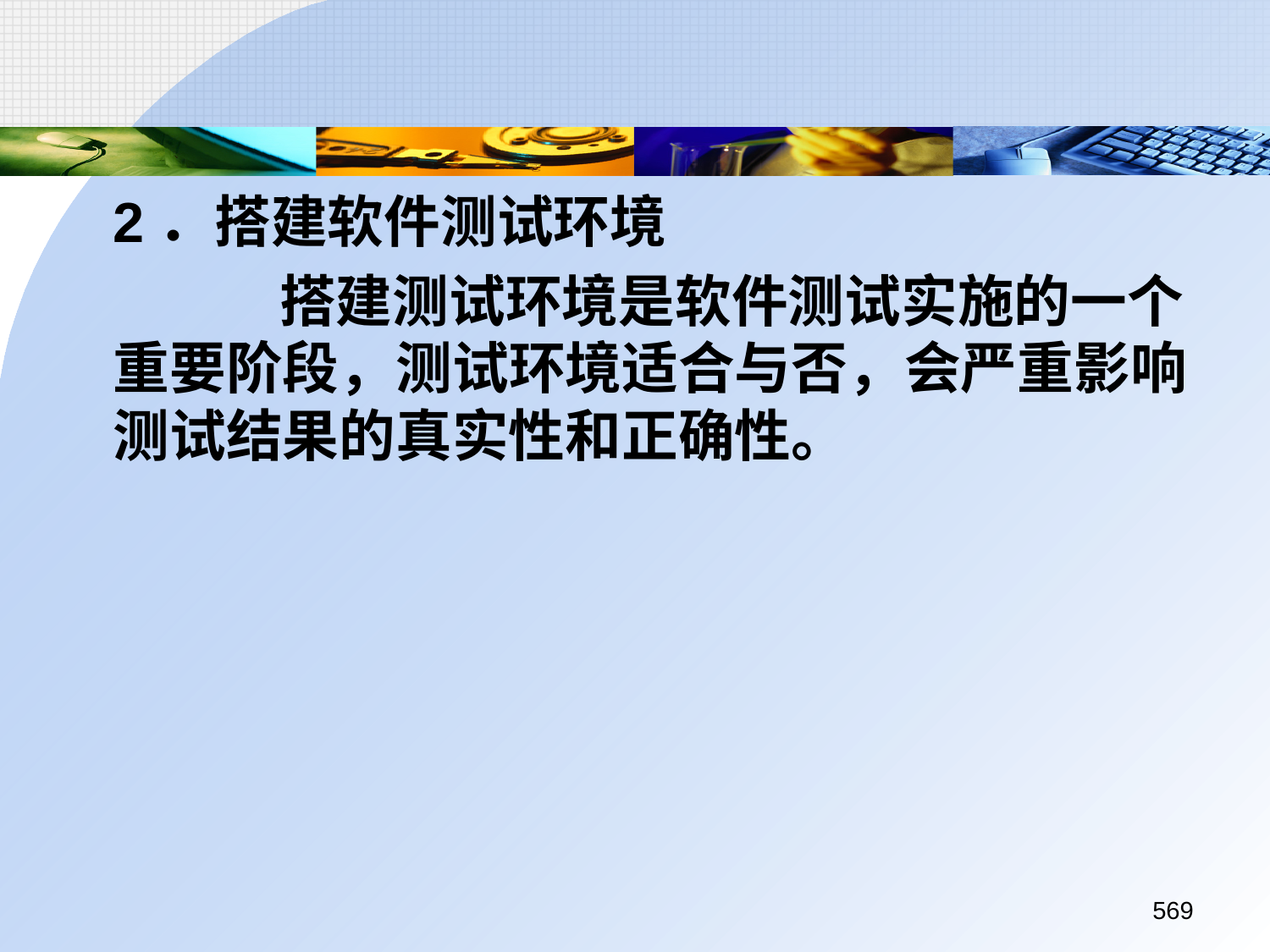

2．搭建软件测试环境
		  搭建测试环境是软件测试实施的一个重要阶段，测试环境适合与否，会严重影响测试结果的真实性和正确性。
569